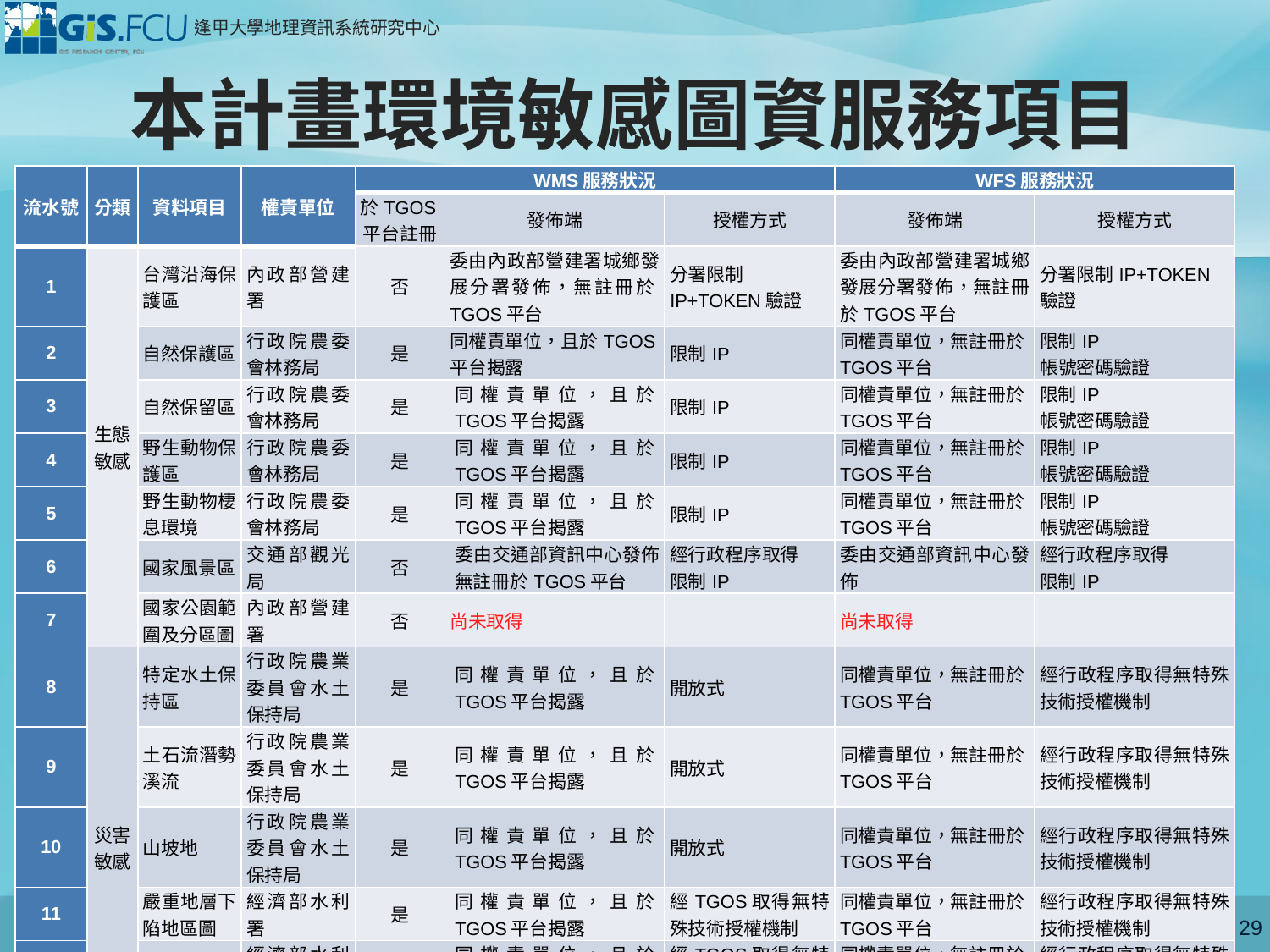

# 本計畫環境敏感圖資服務項目
| 流水號 | 分類 | 資料項目 | 權責單位 | WMS服務狀況 |  |  | WFS服務狀況 |  |
| --- | --- | --- | --- | --- | --- | --- | --- | --- |
|  |  |  |  | 於TGOS平台註冊 | 發佈端 | 授權方式 | 發佈端 | 授權方式 |
| 1 | 生態敏感 | 台灣沿海保護區 | 內政部營建署 | 否 | 委由內政部營建署城鄉發展分署發佈，無註冊於TGOS平台 | 分署限制IP+TOKEN驗證 | 委由內政部營建署城鄉發展分署發佈，無註冊於TGOS平台 | 分署限制IP+TOKEN驗證 |
| 2 |  | 自然保護區 | 行政院農委會林務局 | 是 | 同權責單位，且於TGOS平台揭露 | 限制IP | 同權責單位，無註冊於TGOS平台 | 限制IP 帳號密碼驗證 |
| 3 |  | 自然保留區 | 行政院農委會林務局 | 是 | 同權責單位，且於TGOS平台揭露 | 限制IP | 同權責單位，無註冊於TGOS平台 | 限制IP 帳號密碼驗證 |
| 4 |  | 野生動物保護區 | 行政院農委會林務局 | 是 | 同權責單位，且於TGOS平台揭露 | 限制IP | 同權責單位，無註冊於TGOS平台 | 限制IP 帳號密碼驗證 |
| 5 |  | 野生動物棲息環境 | 行政院農委會林務局 | 是 | 同權責單位，且於TGOS平台揭露 | 限制IP | 同權責單位，無註冊於TGOS平台 | 限制IP 帳號密碼驗證 |
| 6 |  | 國家風景區 | 交通部觀光局 | 否 | 委由交通部資訊中心發佈，無註冊於TGOS平台 | 經行政程序取得 限制IP | 委由交通部資訊中心發佈 | 經行政程序取得 限制IP |
| 7 |  | 國家公園範圍及分區圖 | 內政部營建署 | 否 | 尚未取得 |  | 尚未取得 |  |
| 8 | 災害敏感 | 特定水土保持區 | 行政院農業委員會水土保持局 | 是 | 同權責單位，且於TGOS平台揭露 | 開放式 | 同權責單位，無註冊於TGOS平台 | 經行政程序取得無特殊技術授權機制 |
| 9 |  | 土石流潛勢溪流 | 行政院農業委員會水土保持局 | 是 | 同權責單位，且於TGOS平台揭露 | 開放式 | 同權責單位，無註冊於TGOS平台 | 經行政程序取得無特殊技術授權機制 |
| 10 |  | 山坡地 | 行政院農業委員會水土保持局 | 是 | 同權責單位，且於TGOS平台揭露 | 開放式 | 同權責單位，無註冊於TGOS平台 | 經行政程序取得無特殊技術授權機制 |
| 11 |  | 嚴重地層下陷地區圖 | 經濟部水利署 | 是 | 同權責單位，且於TGOS平台揭露 | 經TGOS取得無特殊技術授權機制 | 同權責單位，無註冊於TGOS平台 | 經行政程序取得無特殊技術授權機制 |
| 12 |  | 海堤區域 | 經濟部水利署 | 是 | 同權責單位，且於TGOS平台揭露 | 經TGOS取得無特殊技術授權機制 | 同權責單位，無註冊於TGOS平台 | 經行政程序取得無特殊技術授權機制 |
| 13 |  | 活動斷層帶 | 經濟部中央地調所 | 是 | 同權責單位，且於TGOS平台揭露 | 開放式 | 同權責單位，無註冊於TGOS平台 | 經行政程序取得無特殊技術授權機制 |

29